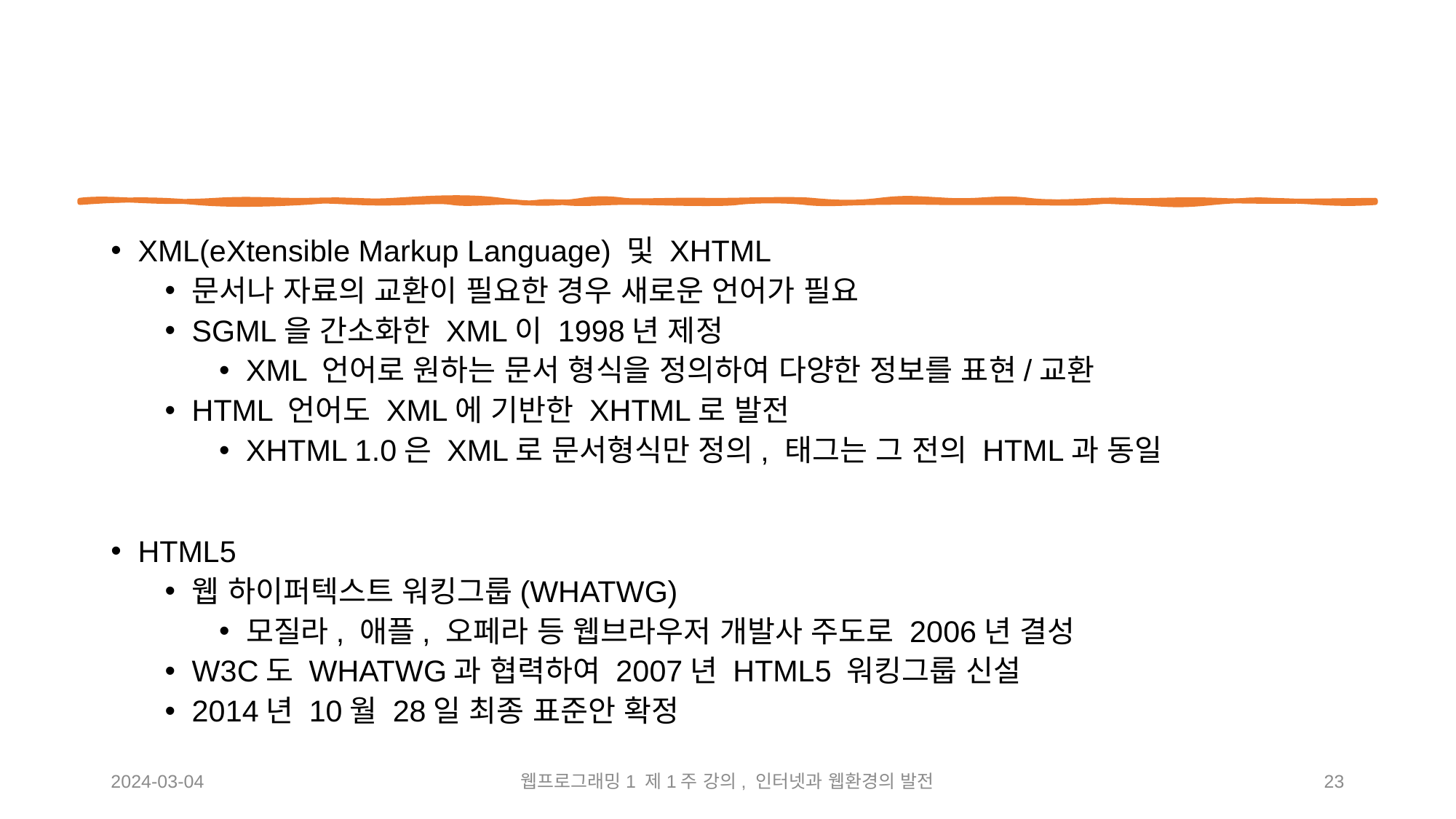

XML(eXtensible Markup Language) 및 XHTML
문서나 자료의 교환이 필요한 경우 새로운 언어가 필요
SGML을 간소화한 XML이 1998년 제정
XML 언어로 원하는 문서 형식을 정의하여 다양한 정보를 표현/교환
HTML 언어도 XML에 기반한 XHTML로 발전
XHTML 1.0은 XML로 문서형식만 정의, 태그는 그 전의 HTML과 동일

HTML5
웹 하이퍼텍스트 워킹그룹(WHATWG)
모질라, 애플, 오페라 등 웹브라우저 개발사 주도로 2006년 결성
W3C도 WHATWG과 협력하여 2007년 HTML5 워킹그룹 신설
2014년 10월 28일 최종 표준안 확정
2024-03-04
웹프로그래밍1 제1주 강의, 인터넷과 웹환경의 발전
23